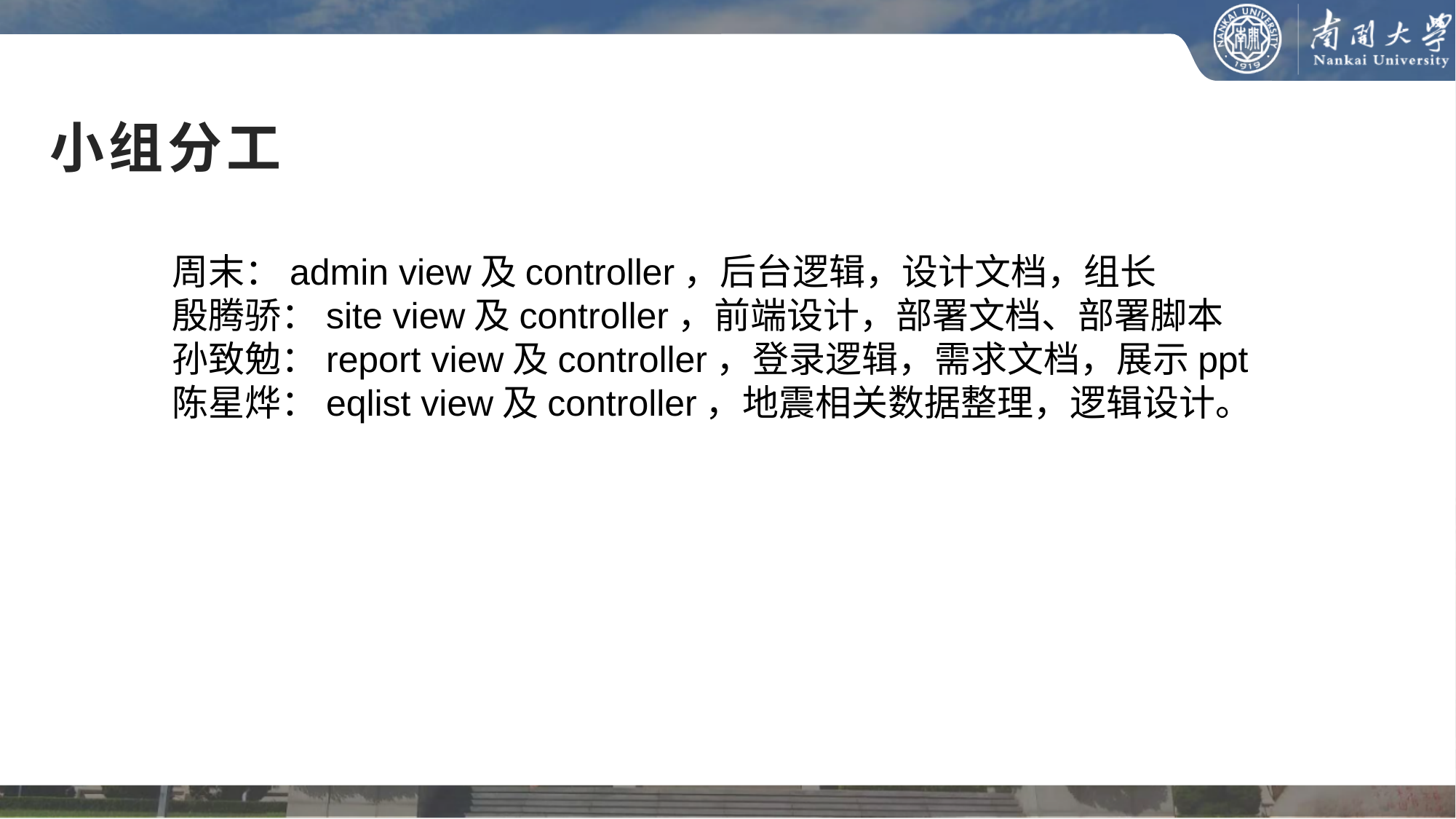

小组分工
周末：admin view及controller，后台逻辑，设计文档，组长
殷腾骄：site view及controller，前端设计，部署文档、部署脚本
孙致勉：report view及controller，登录逻辑，需求文档，展示ppt
陈星烨：eqlist view及controller，地震相关数据整理，逻辑设计。